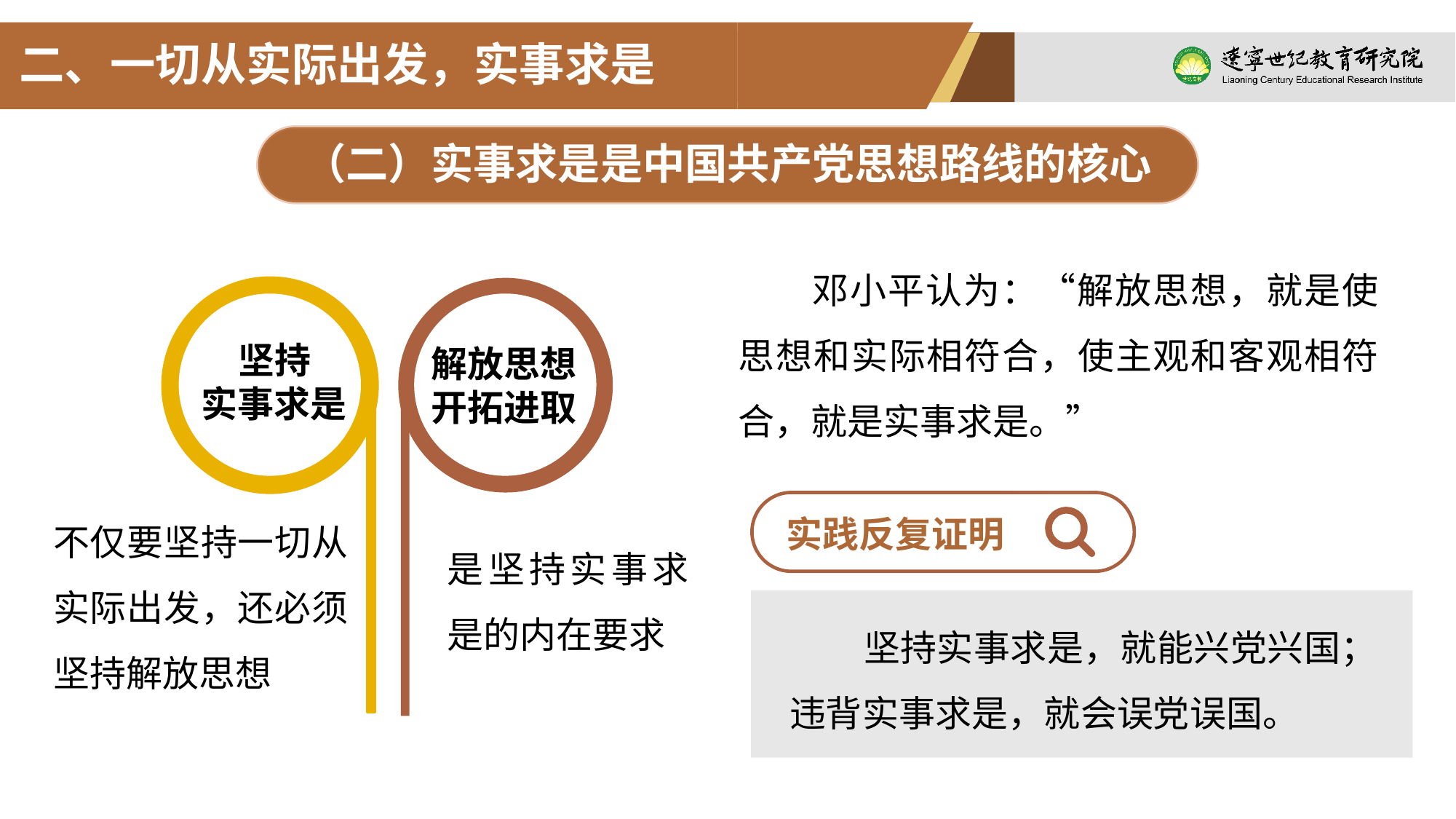

二、一切从实际出发，实事求是
（二）实事求是是中国共产党思想路线的核心
邓小平认为：“解放思想，就是使思想和实际相符合，使主观和客观相符合，就是实事求是。”

坚持
实事求是
解放思想
开拓进取

不仅要坚持一切从实际出发，还必须坚持解放思想
是坚持实事求是的内在要求

实践反复证明

坚持实事求是，就能兴党兴国；违背实事求是，就会误党误国。